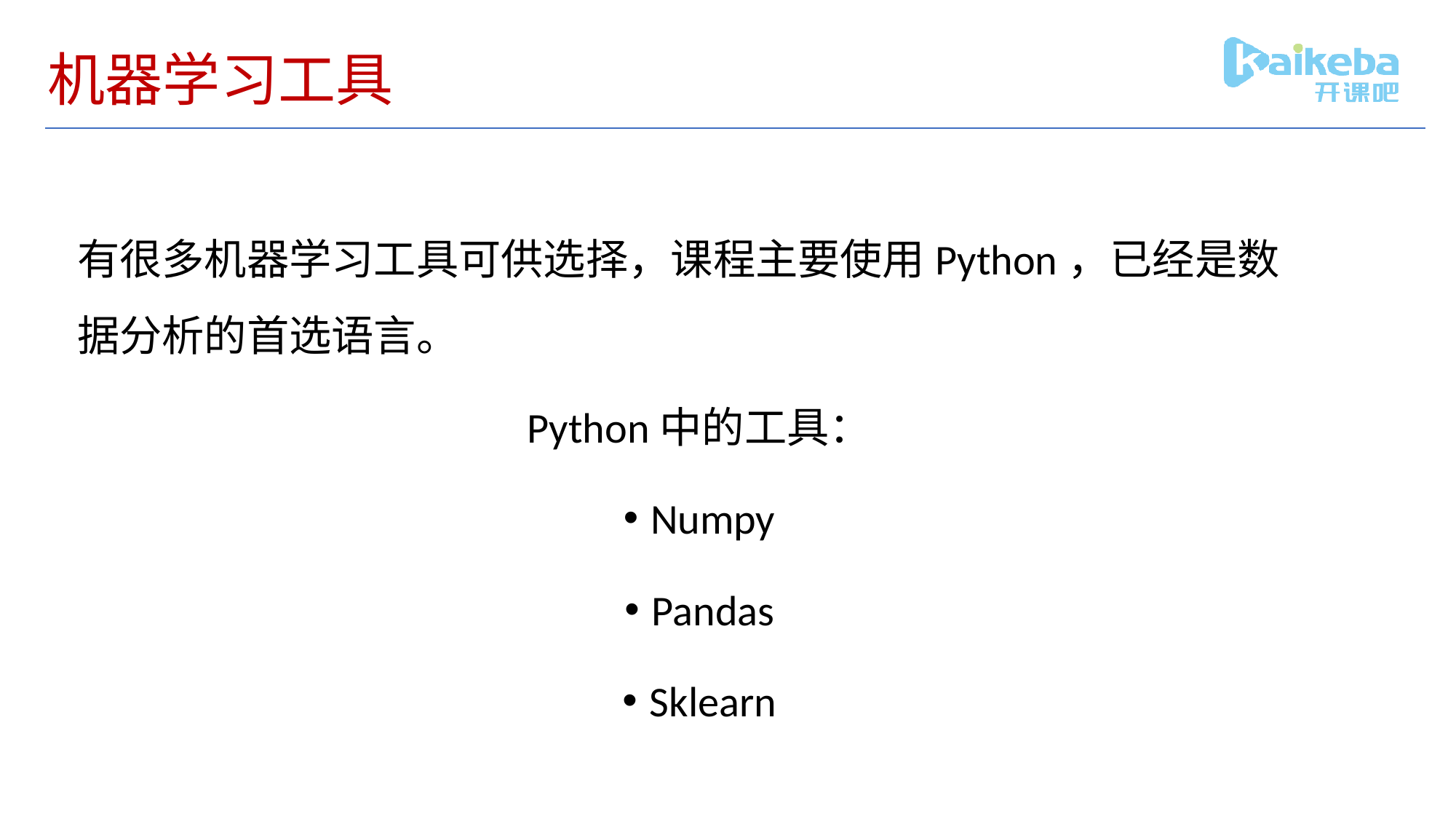

# 机器学习工具
有很多机器学习工具可供选择，课程主要使用Python，已经是数据分析的首选语言。
Python中的工具：
Numpy
Pandas
Sklearn